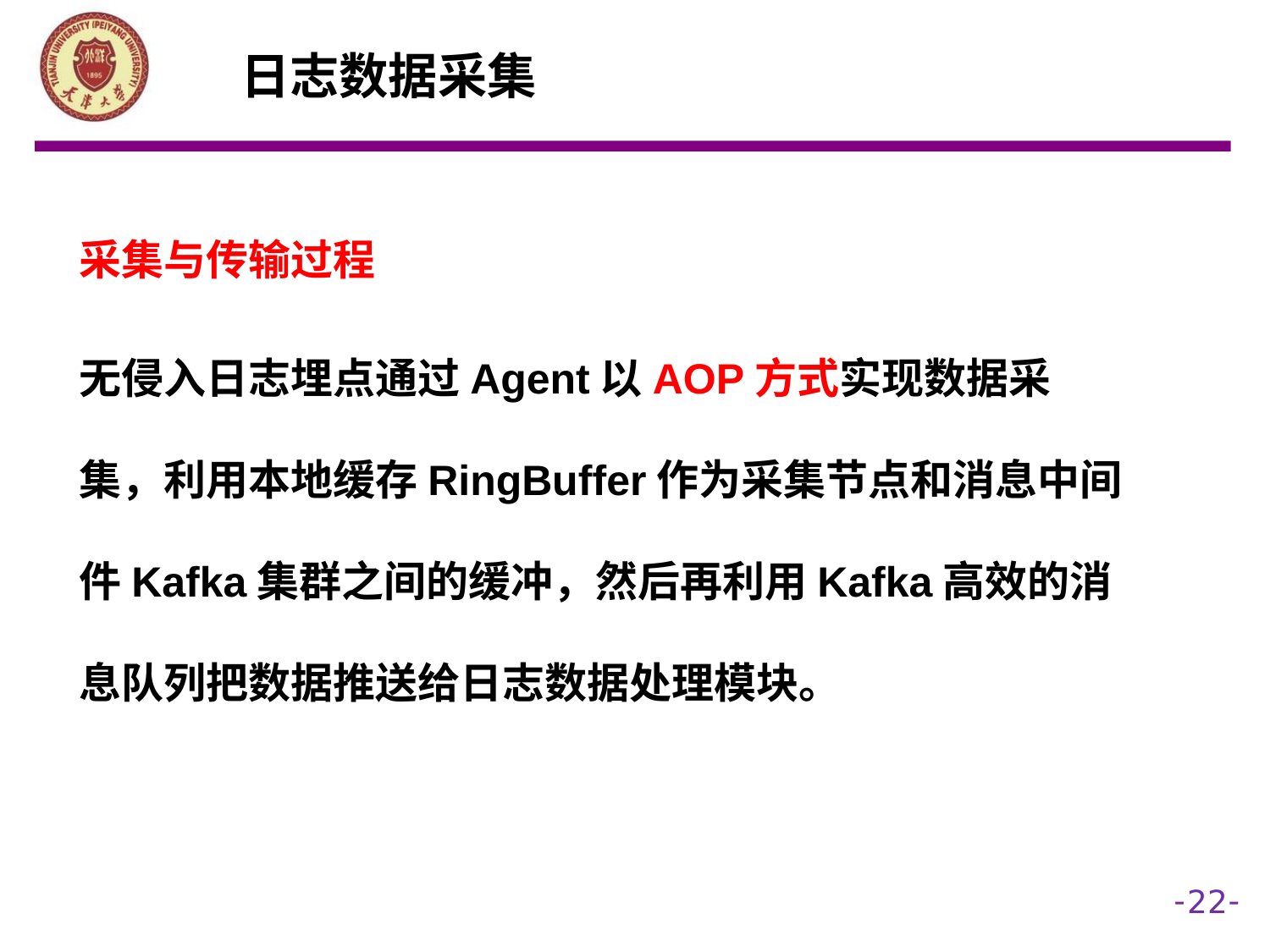

日志数据采集

采集与传输过程
无侵入日志埋点通过Agent以AOP方式实现数据采集，利用本地缓存RingBuffer作为采集节点和消息中间件Kafka集群之间的缓冲，然后再利用Kafka高效的消息队列把数据推送给日志数据处理模块。